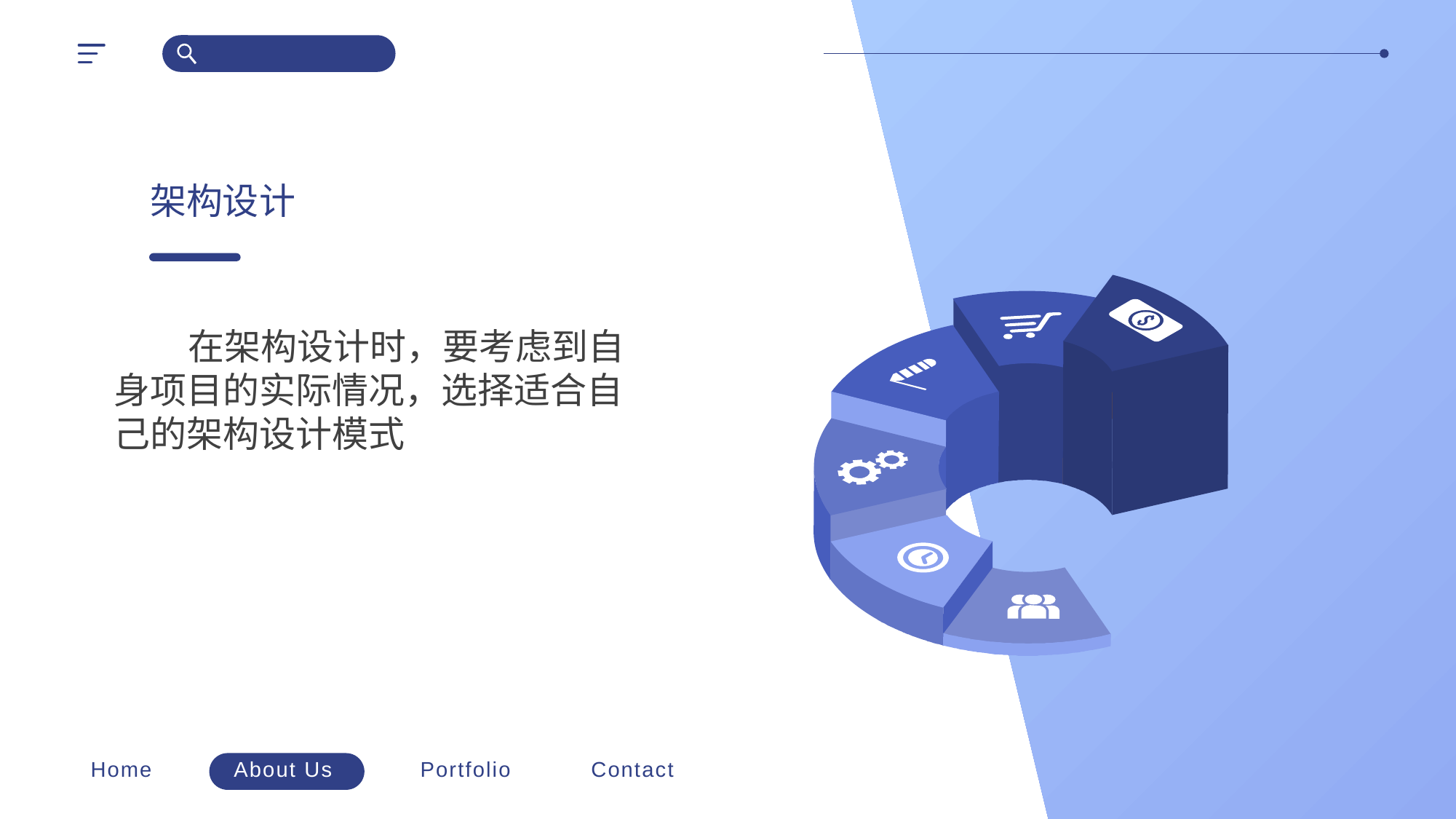

架构设计

        在架构设计时，要考虑到自身项目的实际情况，选择适合自己的架构设计模式
Home
About Us

Portfolio
Contact